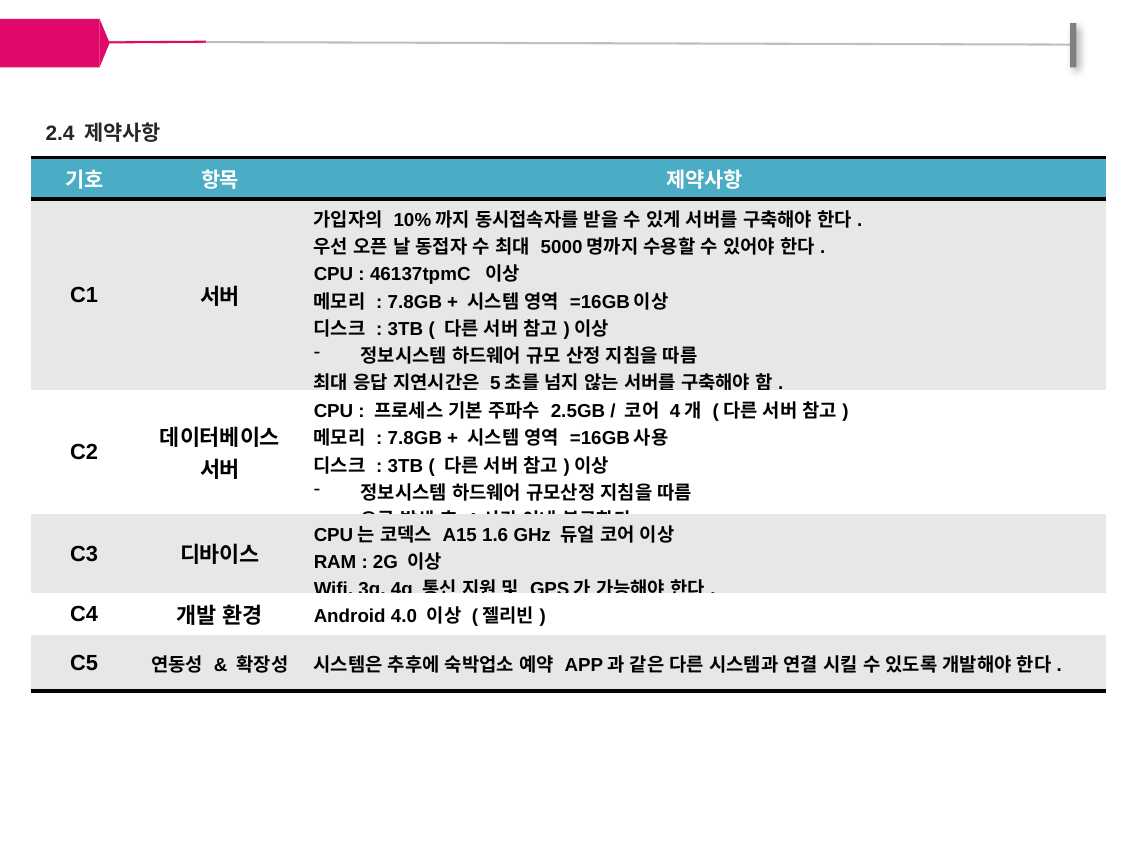

2.4 제약사항
| 기호 | 항목 | 제약사항 |
| --- | --- | --- |
| C1 | 서버 | 가입자의 10%까지 동시접속자를 받을 수 있게 서버를 구축해야 한다. 우선 오픈 날 동접자 수 최대 5000명까지 수용할 수 있어야 한다. CPU : 46137tpmC 이상 메모리 : 7.8GB + 시스템 영역 =16GB이상 디스크 : 3TB ( 다른 서버 참고)이상 정보시스템 하드웨어 규모 산정 지침을 따름 최대 응답 지연시간은 5초를 넘지 않는 서버를 구축해야 함. 365 \* 24 시간 가용성을 위한 HW 구성을 해야한다. |
| C2 | 데이터베이스 서버 | CPU : 프로세스 기본 주파수 2.5GB / 코어 4개 (다른 서버 참고) 메모리 : 7.8GB + 시스템 영역 =16GB사용 디스크 : 3TB ( 다른 서버 참고)이상 정보시스템 하드웨어 규모산정 지침을 따름 오류 발생 후 1시간 이내 복구한다. |
| C3 | 디바이스 | CPU는 코덱스 A15 1.6 GHz 듀얼 코어 이상 RAM : 2G 이상 Wifi, 3g, 4g 통신 지원 및 GPS가 가능해야 한다. |
| C4 | 개발 환경 | Android 4.0 이상 (젤리빈) |
| C5 | 연동성 & 확장성 | 시스템은 추후에 숙박업소 예약 APP과 같은 다른 시스템과 연결 시킬 수 있도록 개발해야 한다. |